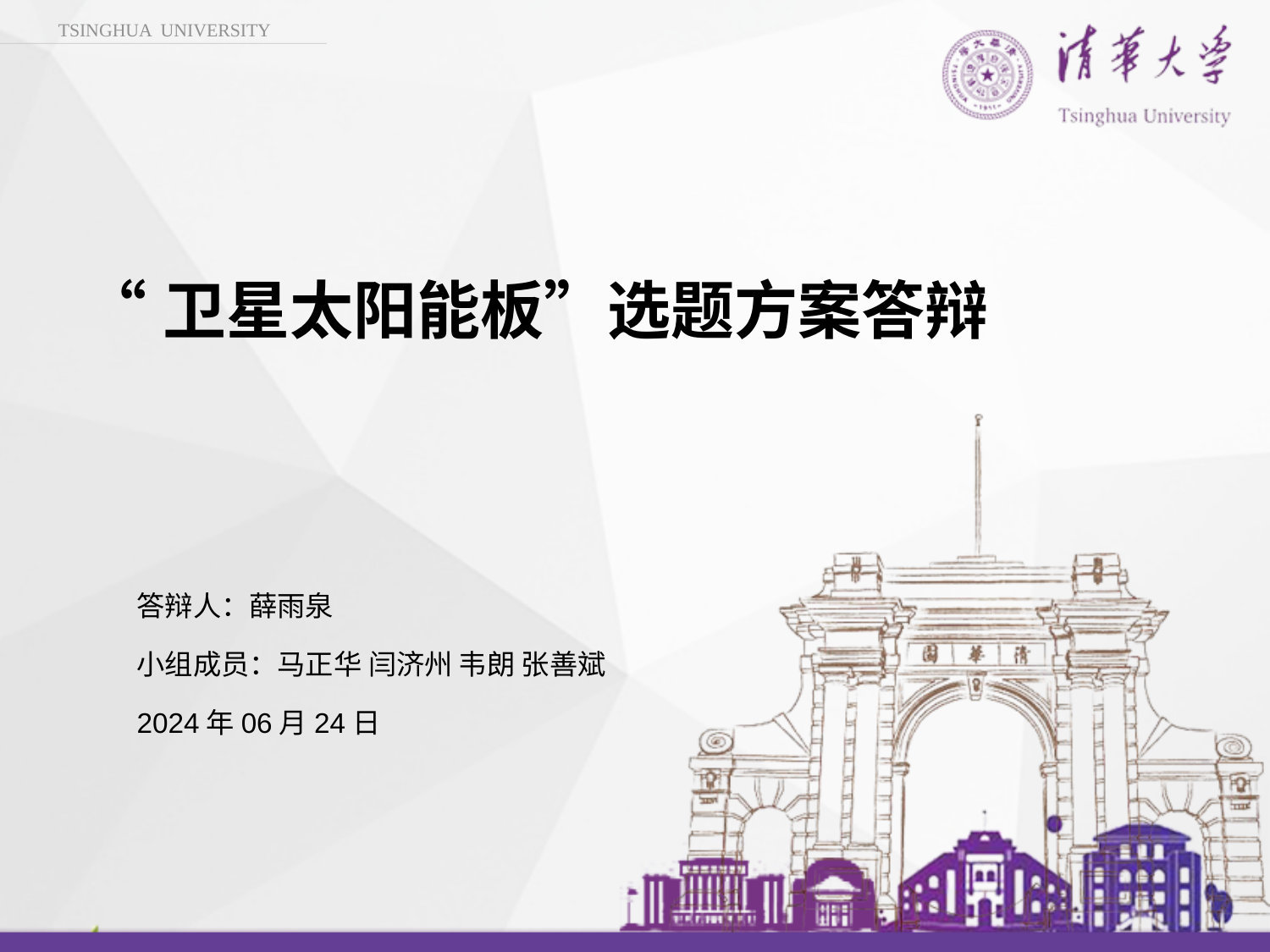

TSINGHUA  UNIVERSITY

“卫星太阳能板”选题方案答辩
答辩人：薛雨泉
小组成员：马正华 闫济州 韦朗 张善斌
2024年06月24日